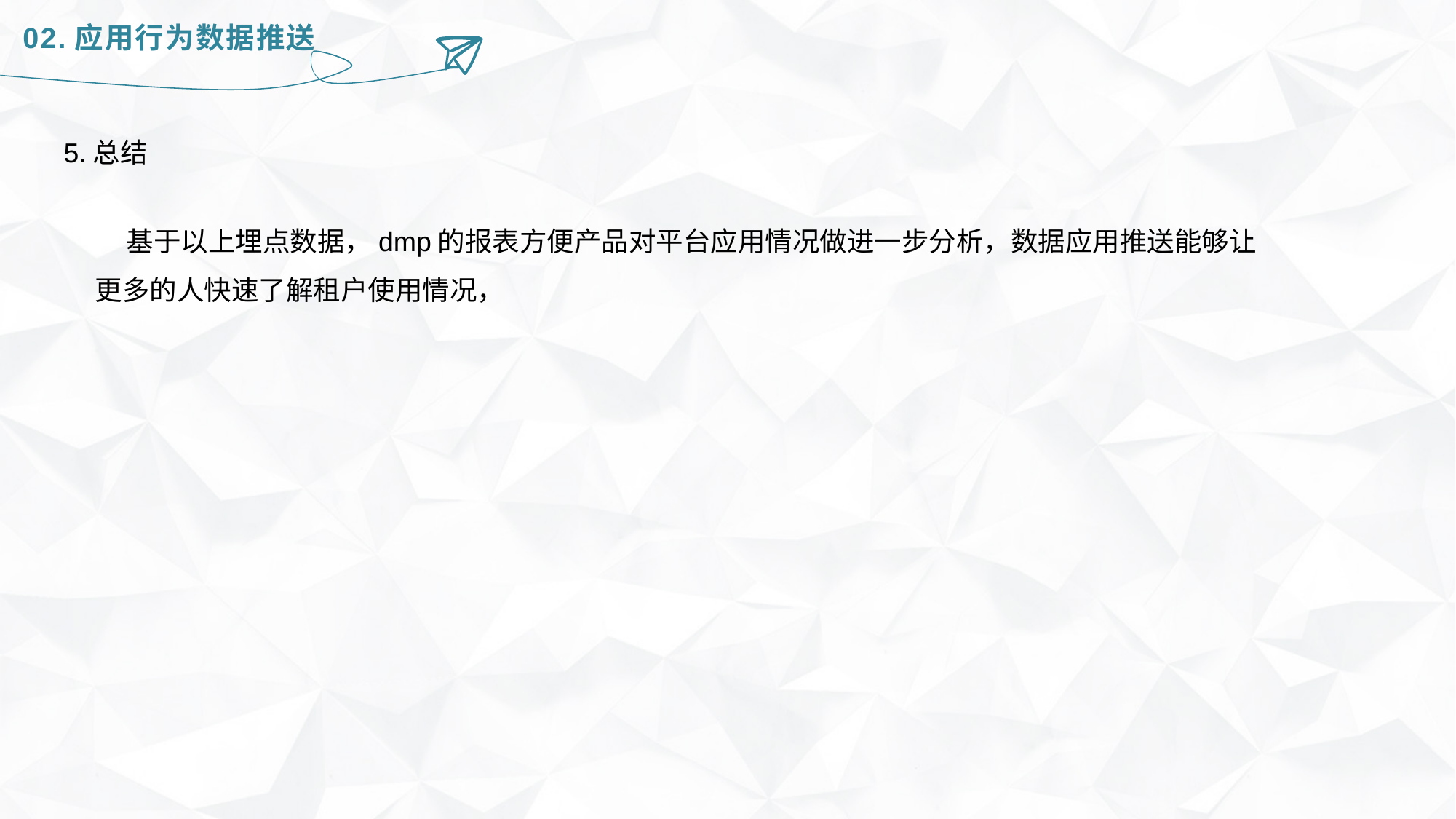

02.应用行为数据推送

5.总结
    基于以上埋点数据，dmp的报表方便产品对平台应用情况做进一步分析，数据应用推送能够让
更多的人快速了解租户使用情况，